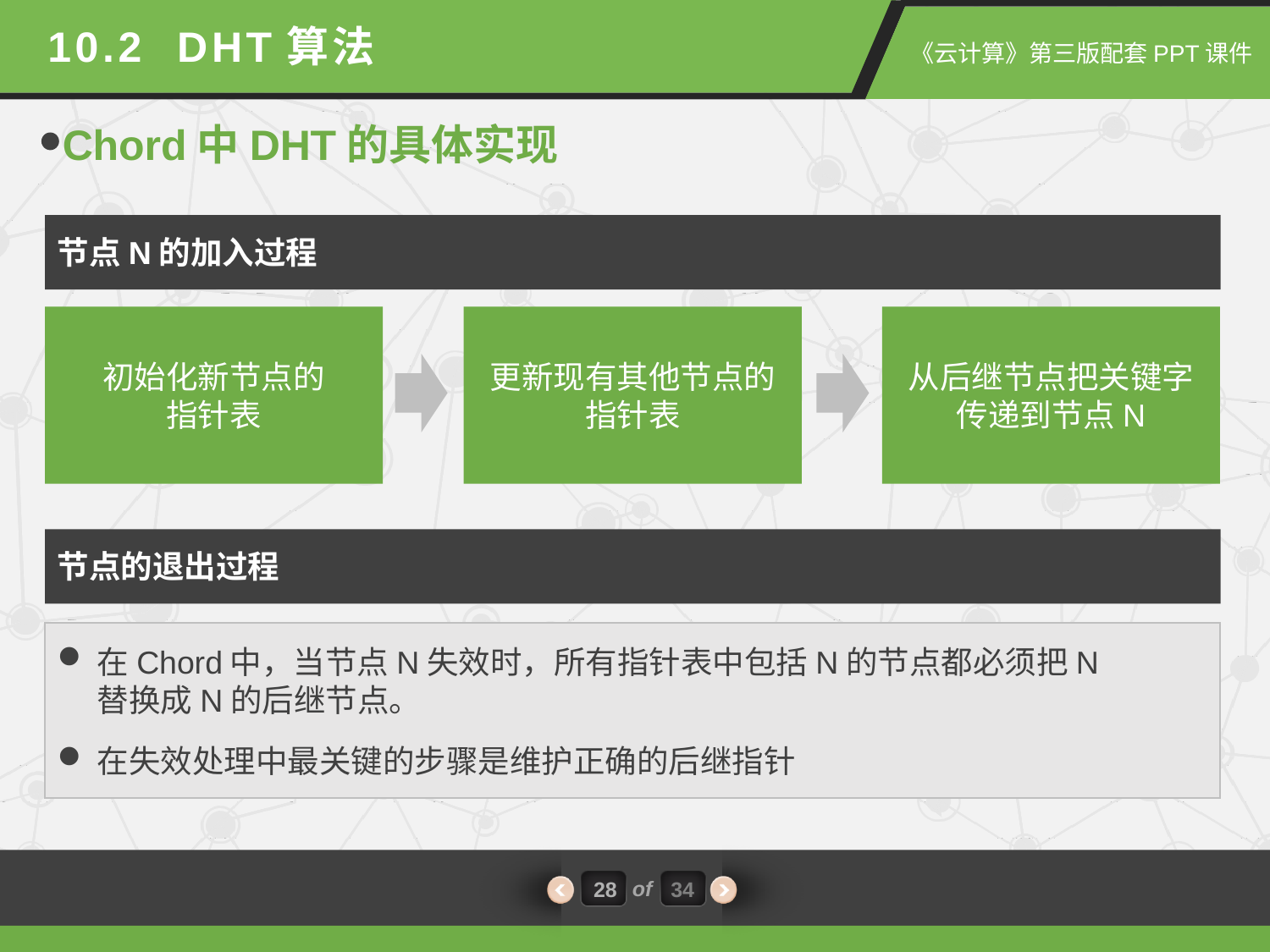

10.2  DHT算法
Chord中DHT的具体实现

节点N的加入过程
初始化新节点的
指针表
更新现有其他节点的指针表
从后继节点把关键字传递到节点N

节点的退出过程

在Chord中，当节点N失效时，所有指针表中包括N的节点都必须把N替换成N的后继节点。
在失效处理中最关键的步骤是维护正确的后继指针
28